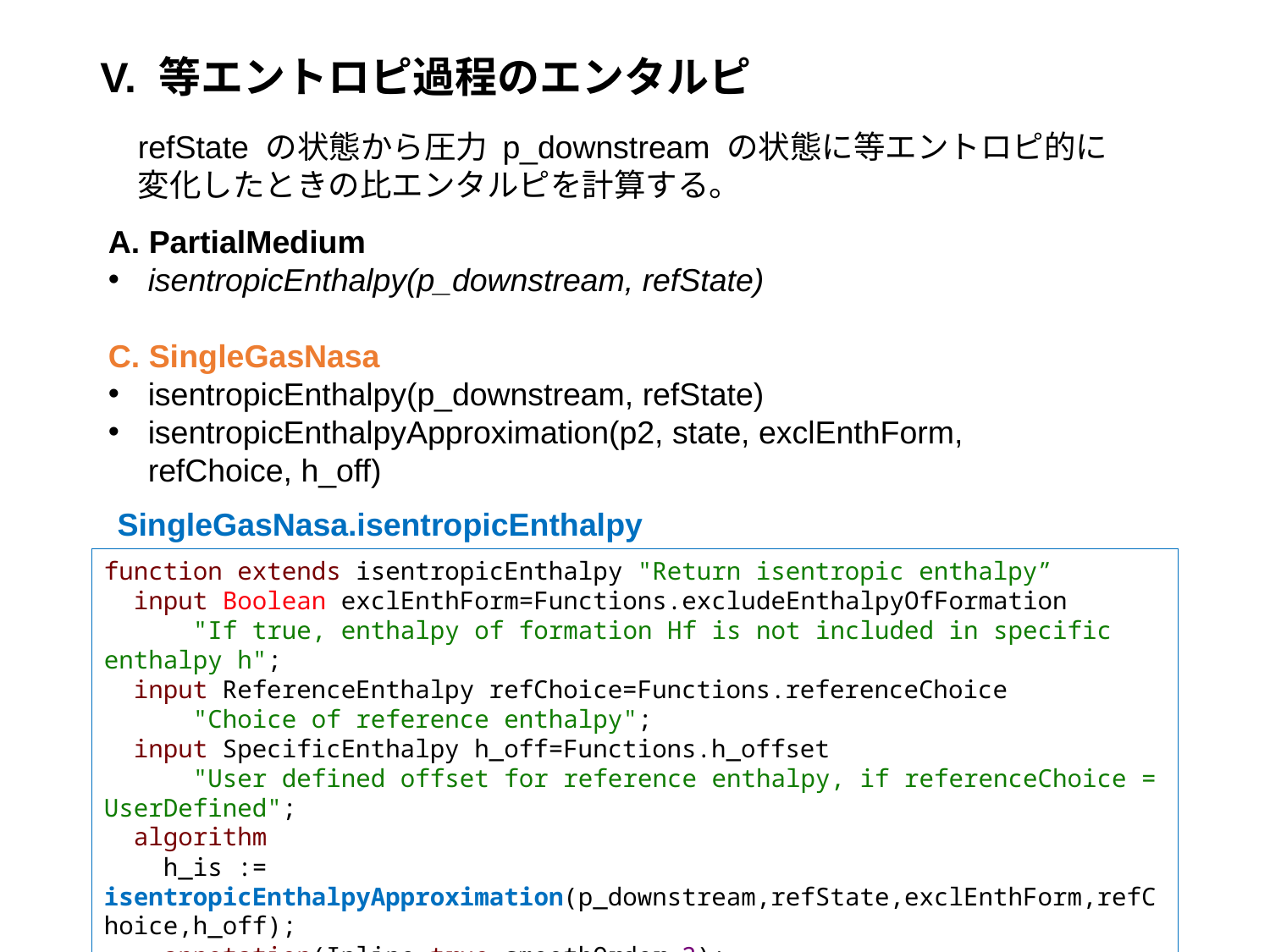

# V. 等エントロピ過程のエンタルピ
refState の状態から圧力 p_downstream の状態に等エントロピ的に
変化したときの比エンタルピを計算する。
A. PartialMedium
isentropicEnthalpy(p_downstream, refState)

C. SingleGasNasa
isentropicEnthalpy(p_downstream, refState)
isentropicEnthalpyApproximation(p2, state, exclEnthForm, refChoice, h_off)
SingleGasNasa.isentropicEnthalpy
function extends isentropicEnthalpy "Return isentropic enthalpy”
  input Boolean exclEnthForm=Functions.excludeEnthalpyOfFormation
      "If true, enthalpy of formation Hf is not included in specific enthalpy h";
  input ReferenceEnthalpy refChoice=Functions.referenceChoice
      "Choice of reference enthalpy";
  input SpecificEnthalpy h_off=Functions.h_offset
      "User defined offset for reference enthalpy, if referenceChoice = UserDefined";
  algorithm
    h_is := isentropicEnthalpyApproximation(p_downstream,refState,exclEnthForm,refChoice,h_off);
    annotation(Inline=true,smoothOrder=2);
end isentropicEnthalpy;